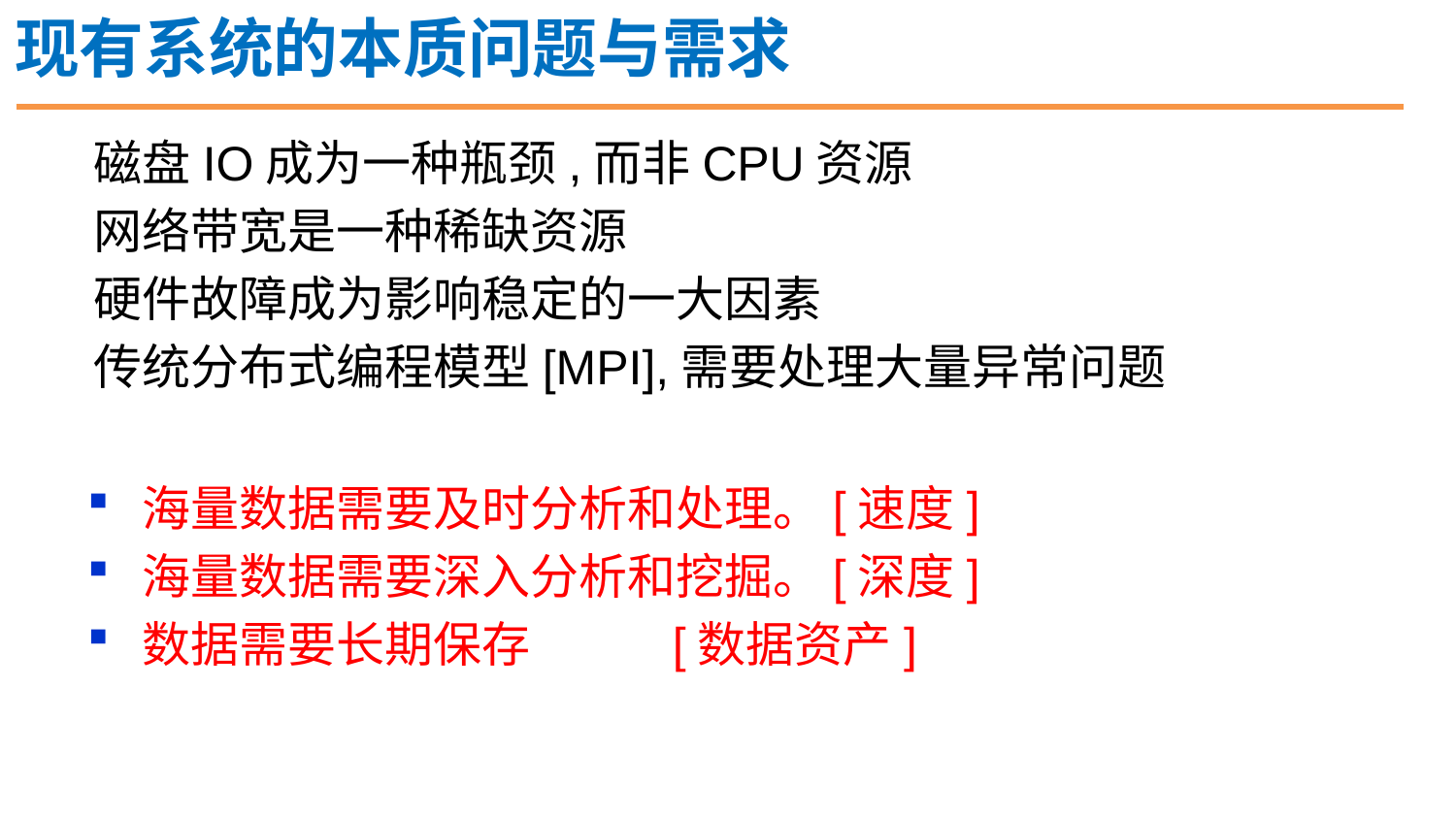

现有系统的本质问题与需求
磁盘IO成为一种瓶颈,而非CPU资源
网络带宽是一种稀缺资源
硬件故障成为影响稳定的一大因素
传统分布式编程模型[MPI],需要处理大量异常问题
海量数据需要及时分析和处理。[速度]
海量数据需要深入分析和挖掘。[深度]
数据需要长期保存            [数据资产]